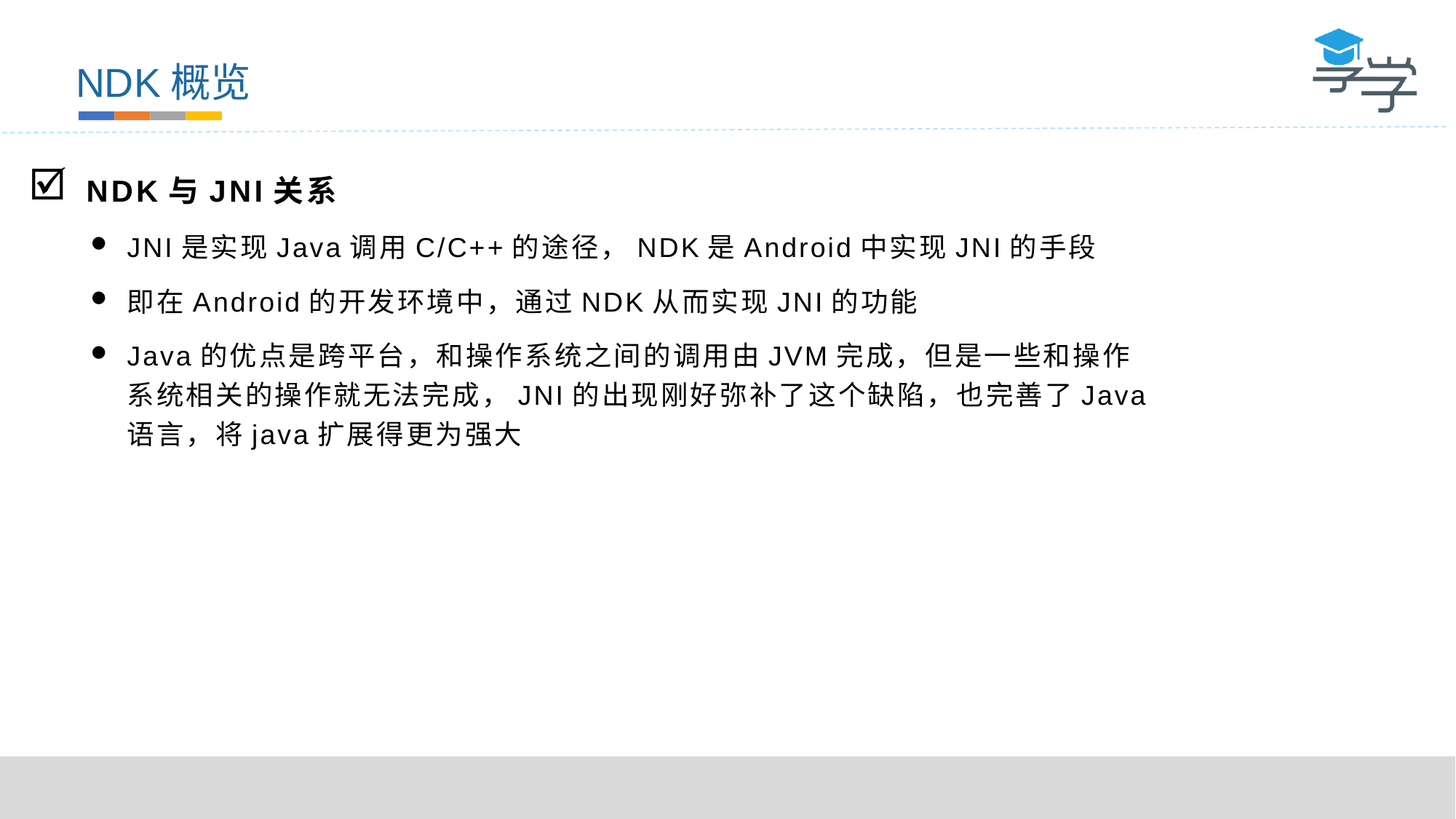

NDK概览

NDK与JNI关系
JNI是实现Java调用C/C++的途径，NDK是Android中实现JNI的手段
即在Android的开发环境中，通过NDK从而实现JNI的功能
Java的优点是跨平台，和操作系统之间的调用由JVM完成，但是一些和操作系统相关的操作就无法完成，JNI的出现刚好弥补了这个缺陷，也完善了Java语言，将java扩展得更为强大